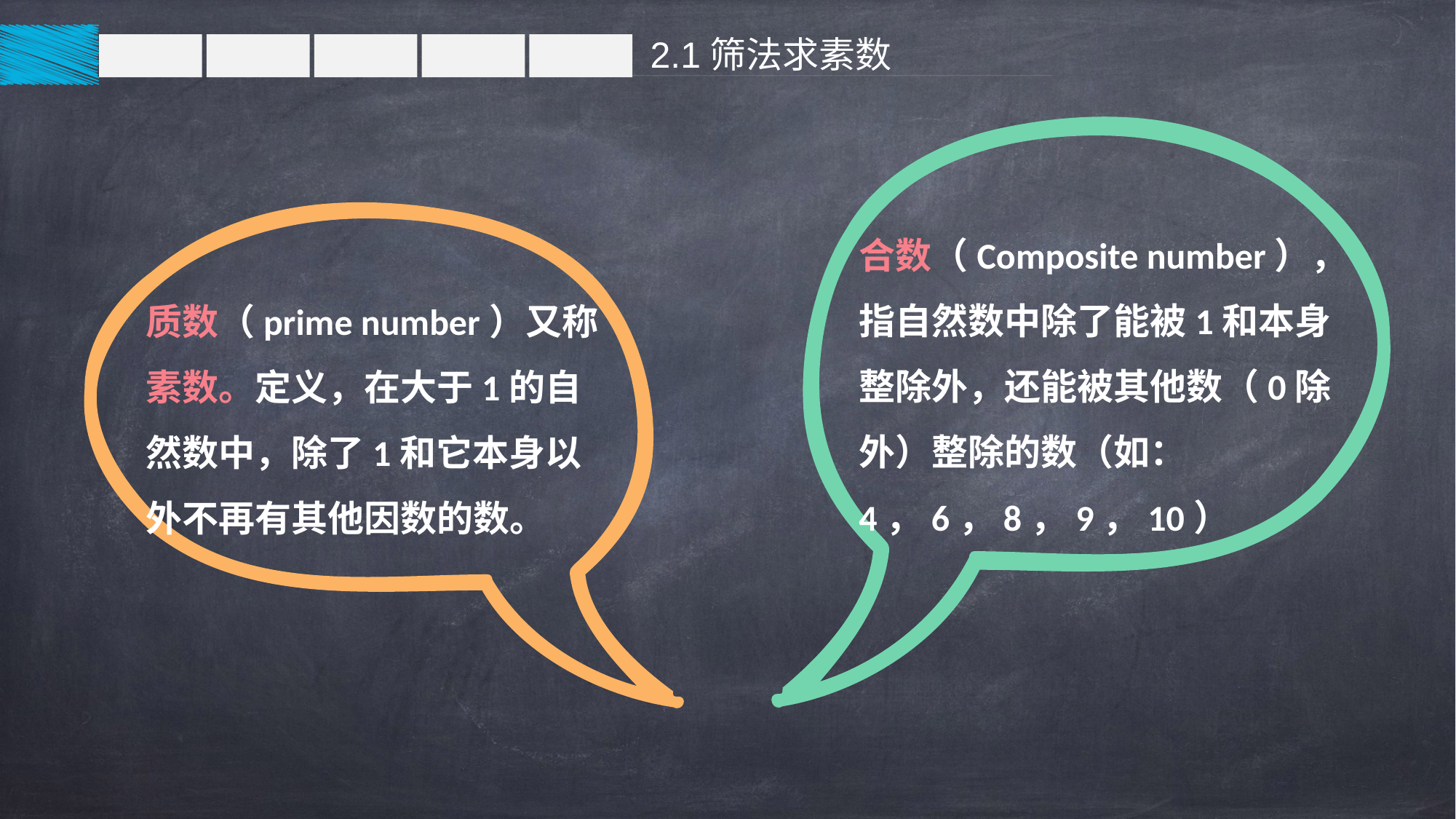

2.1筛法求素数

合数（Composite number），指自然数中除了能被1和本身整除外，还能被其他数（0除外）整除的数（如：4，6，8，9，10）

质数（prime number）又称素数。定义，在大于1的自然数中，除了1和它本身以外不再有其他因数的数。